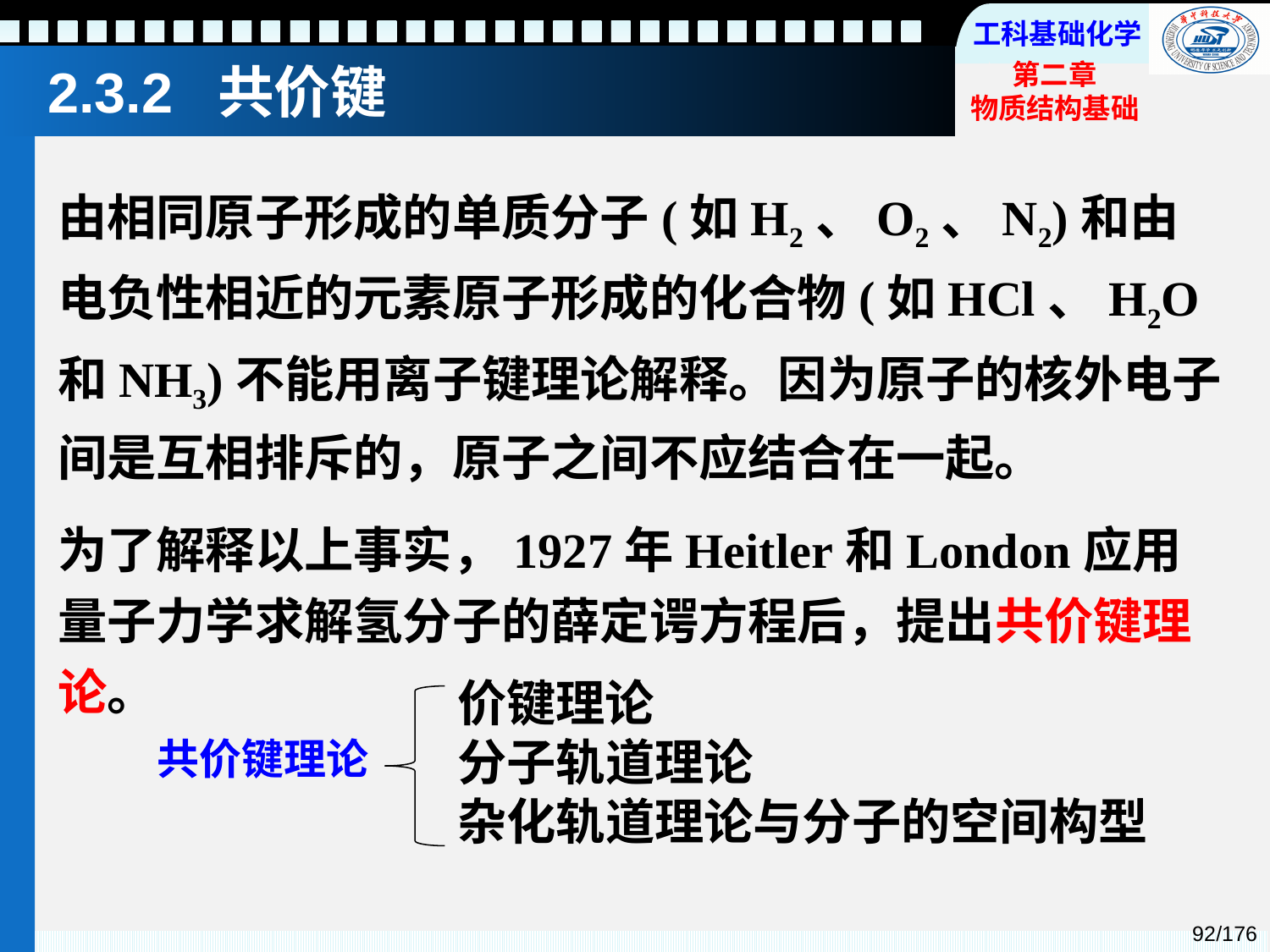

# 2.3.2  共价键
由相同原子形成的单质分子(如H2、O2、N2)和由电负性相近的元素原子形成的化合物(如HCl、H2O和NH3)不能用离子键理论解释。因为原子的核外电子间是互相排斥的，原子之间不应结合在一起。
为了解释以上事实，1927年Heitler和London应用量子力学求解氢分子的薛定谔方程后，提出共价键理论。

价键理论
分子轨道理论
杂化轨道理论与分子的空间构型

共价键理论